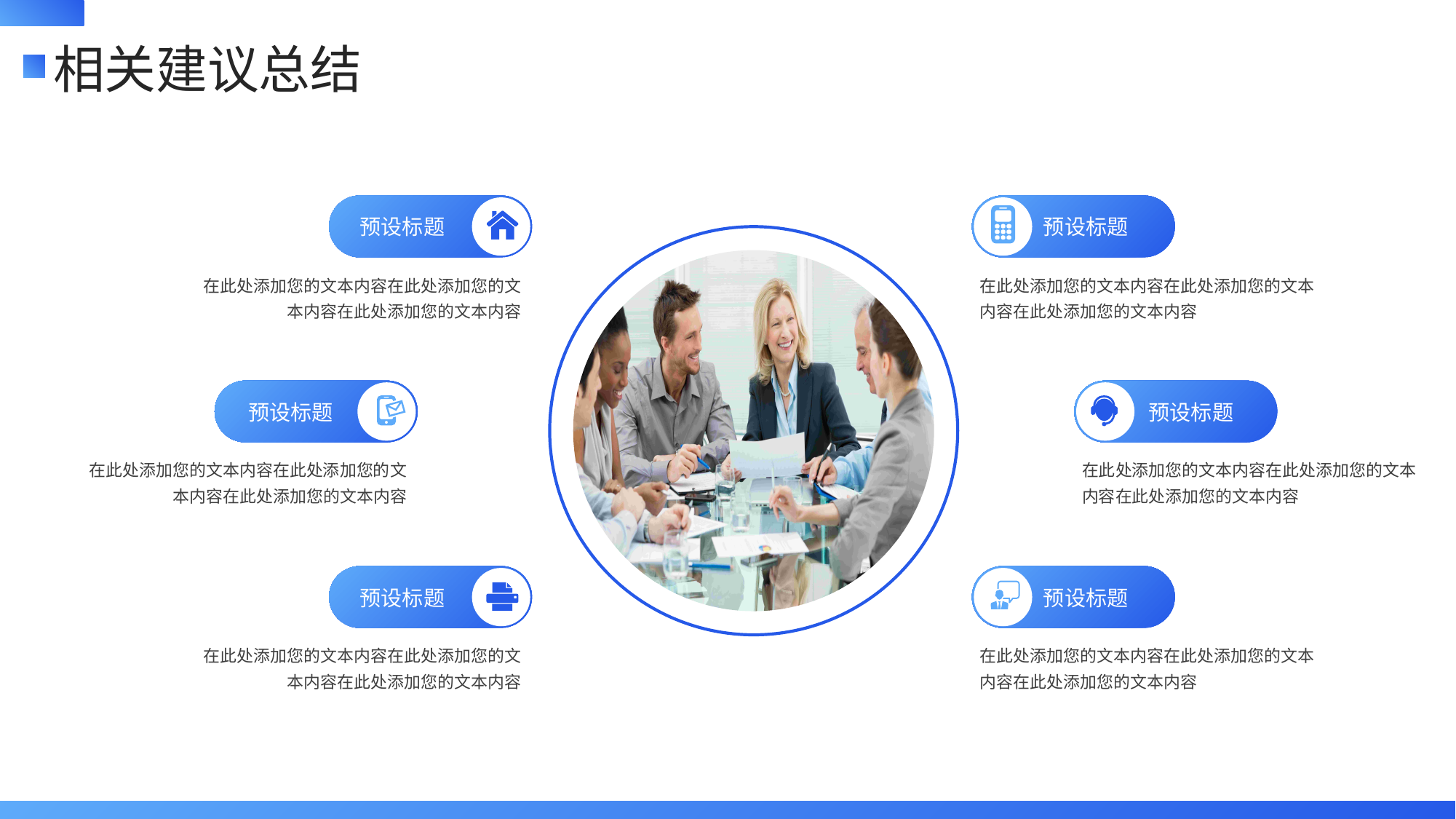

预设标题
预设标题

在此处添加您的文本内容在此处添加您的文本内容在此处添加您的文本内容
在此处添加您的文本内容在此处添加您的文本内容在此处添加您的文本内容

预设标题
预设标题

在此处添加您的文本内容在此处添加您的文本内容在此处添加您的文本内容
在此处添加您的文本内容在此处添加您的文本内容在此处添加您的文本内容

预设标题
预设标题

在此处添加您的文本内容在此处添加您的文本内容在此处添加您的文本内容
在此处添加您的文本内容在此处添加您的文本内容在此处添加您的文本内容